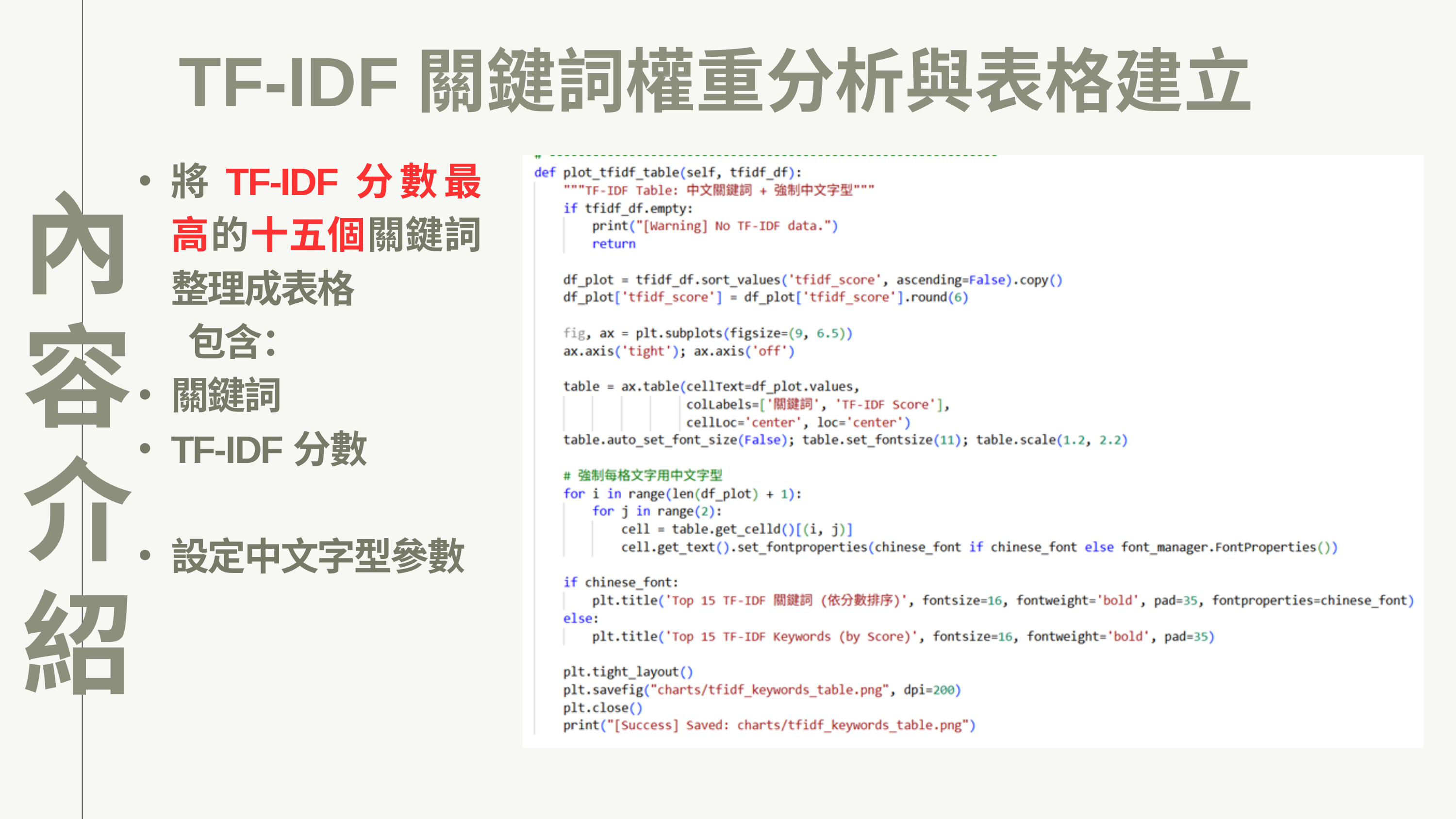

內容介紹
TF-IDF關鍵詞權重分析與表格建立
將TF-IDF分數最高的十五個關鍵詞整理成表格
          包含：
關鍵詞
TF-IDF分數

設定中文字型參數